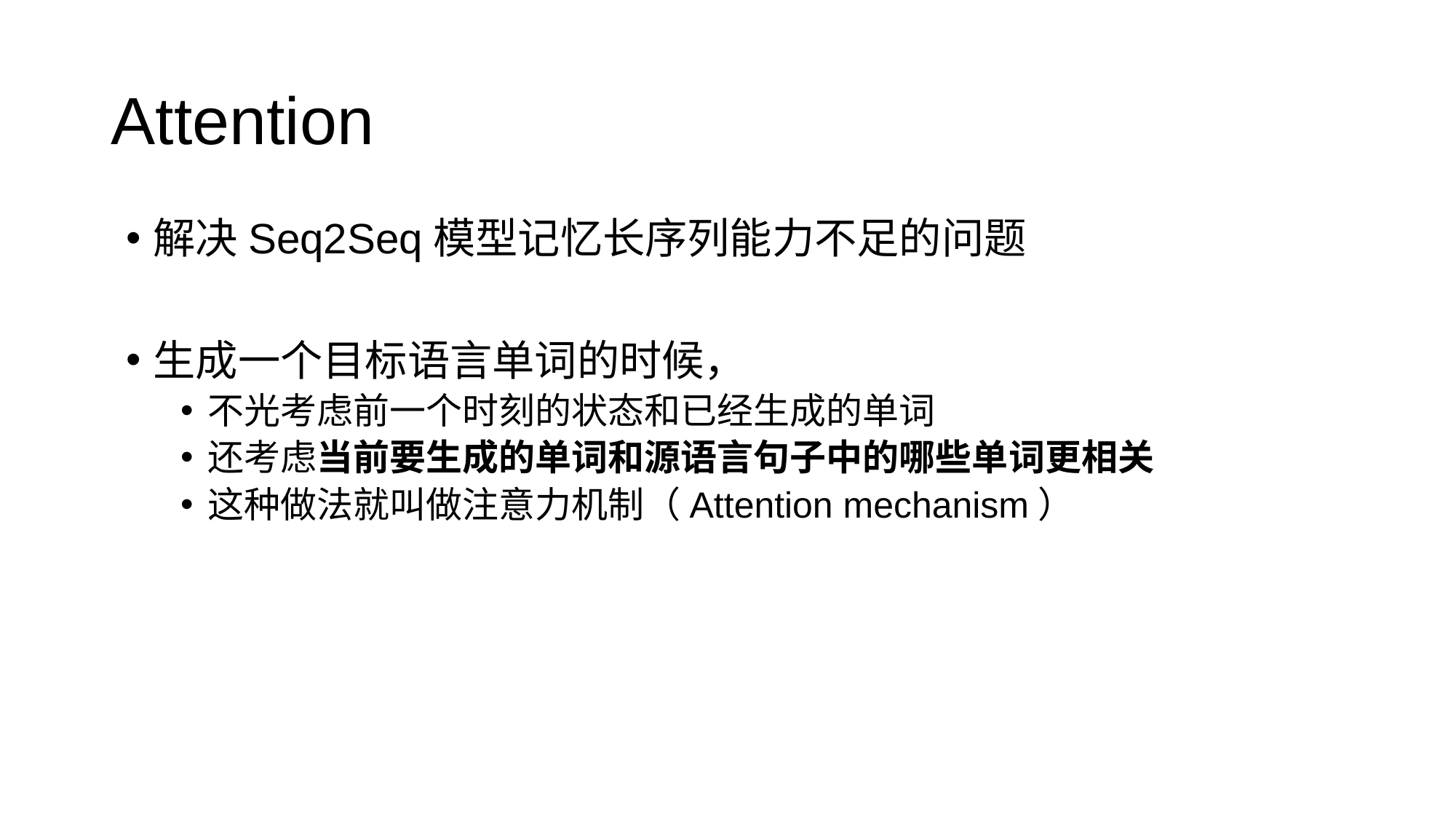

# Attention
解决Seq2Seq模型记忆长序列能力不足的问题

生成一个目标语言单词的时候，
不光考虑前一个时刻的状态和已经生成的单词
还考虑当前要生成的单词和源语言句子中的哪些单词更相关
这种做法就叫做注意力机制（Attention mechanism）